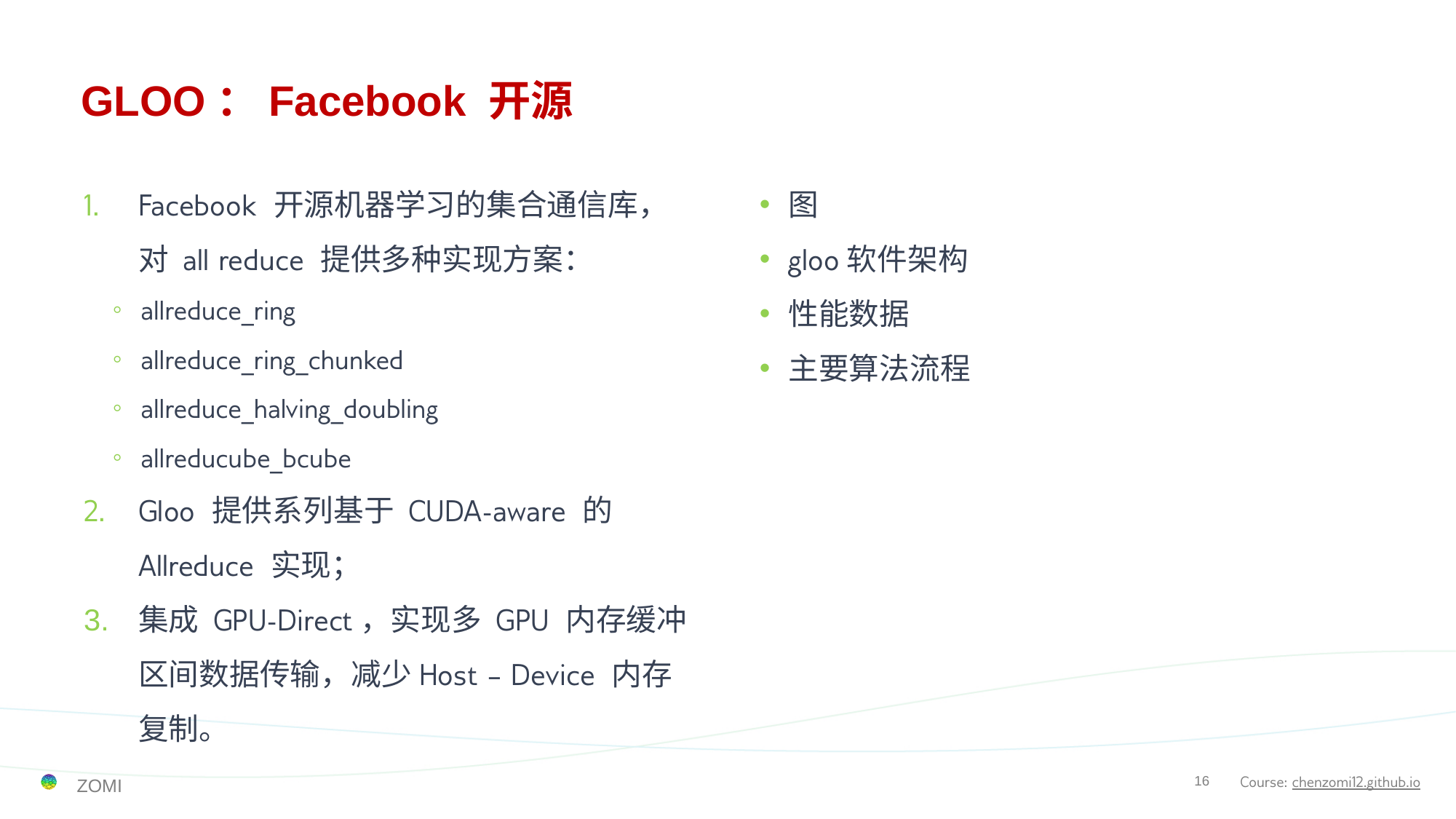

# GLOO：Facebook 开源
Facebook 开源机器学习的集合通信库，对 all reduce 提供多种实现方案：
allreduce_ring
allreduce_ring_chunked
allreduce_halving_doubling
allreducube_bcube
Gloo 提供系列基于 CUDA-aware 的Allreduce 实现；
集成 GPU-Direct，实现多 GPU 内存缓冲区间数据传输，减少Host – Device 内存复制。
图
gloo软件架构
性能数据
主要算法流程